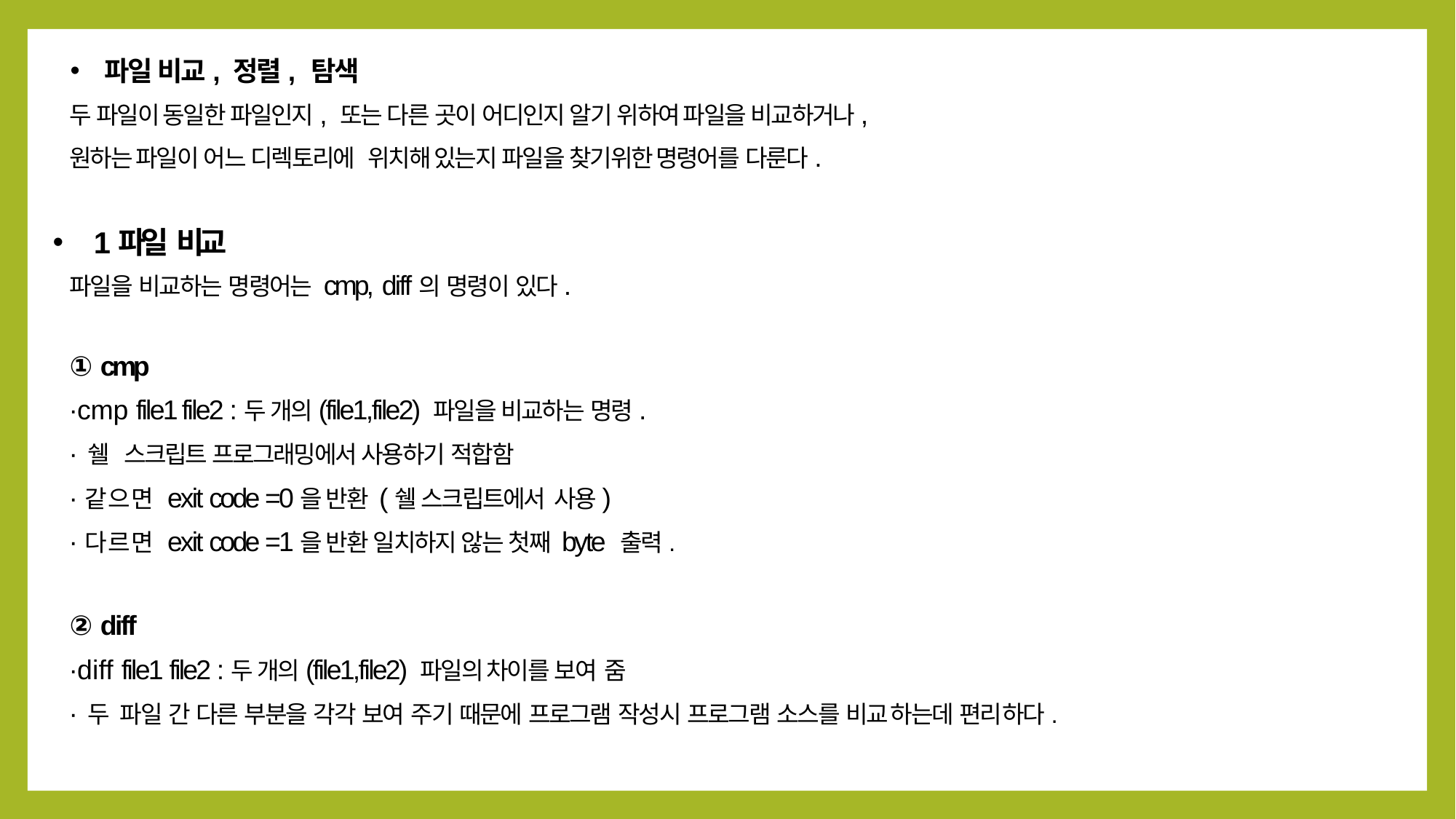

파일 비교, 정렬, 탐색
두 파일이 동일한 파일인지, 또는 다른 곳이 어디인지 알기 위하여 파일을 비교하거나,
원하는 파일이 어느 디렉토리에  위치해 있는지 파일을 찾기위한 명령어를 다룬다.

1파일 비교
파일을 비교하는 명령어는 cmp, diff의 명령이 있다.

① cmp
∙cmp file1 file2 :두 개의(file1,file2) 파일을 비교하는 명령.
∙쉘 스크립트 프로그래밍에서 사용하기 적합함
∙같으면 exit code =0을 반환 (쉘 스크립트에서 사용)
∙다르면 exit code =1을 반환 일치하지 않는 첫째 byte 출력.

② diff
∙diff file1 file2 :두 개의(file1,file2) 파일의 차이를 보여 줌
∙두 파일 간 다른 부분을 각각 보여 주기 때문에 프로그램 작성시 프로그램 소스를 비교 하는데 편리하다.